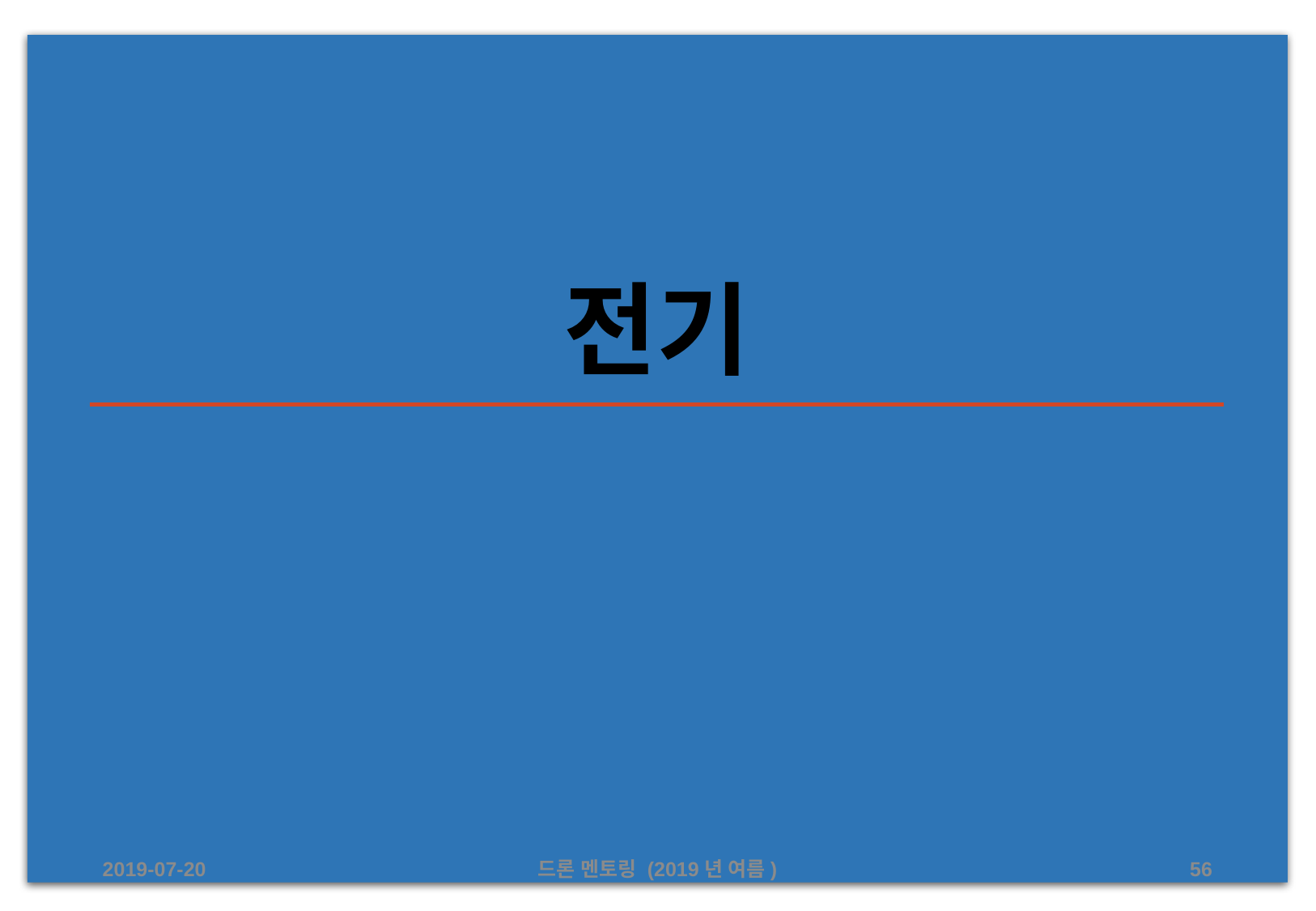

# 전기

2019-07-20
드론 멘토링 (2019년 여름)
56